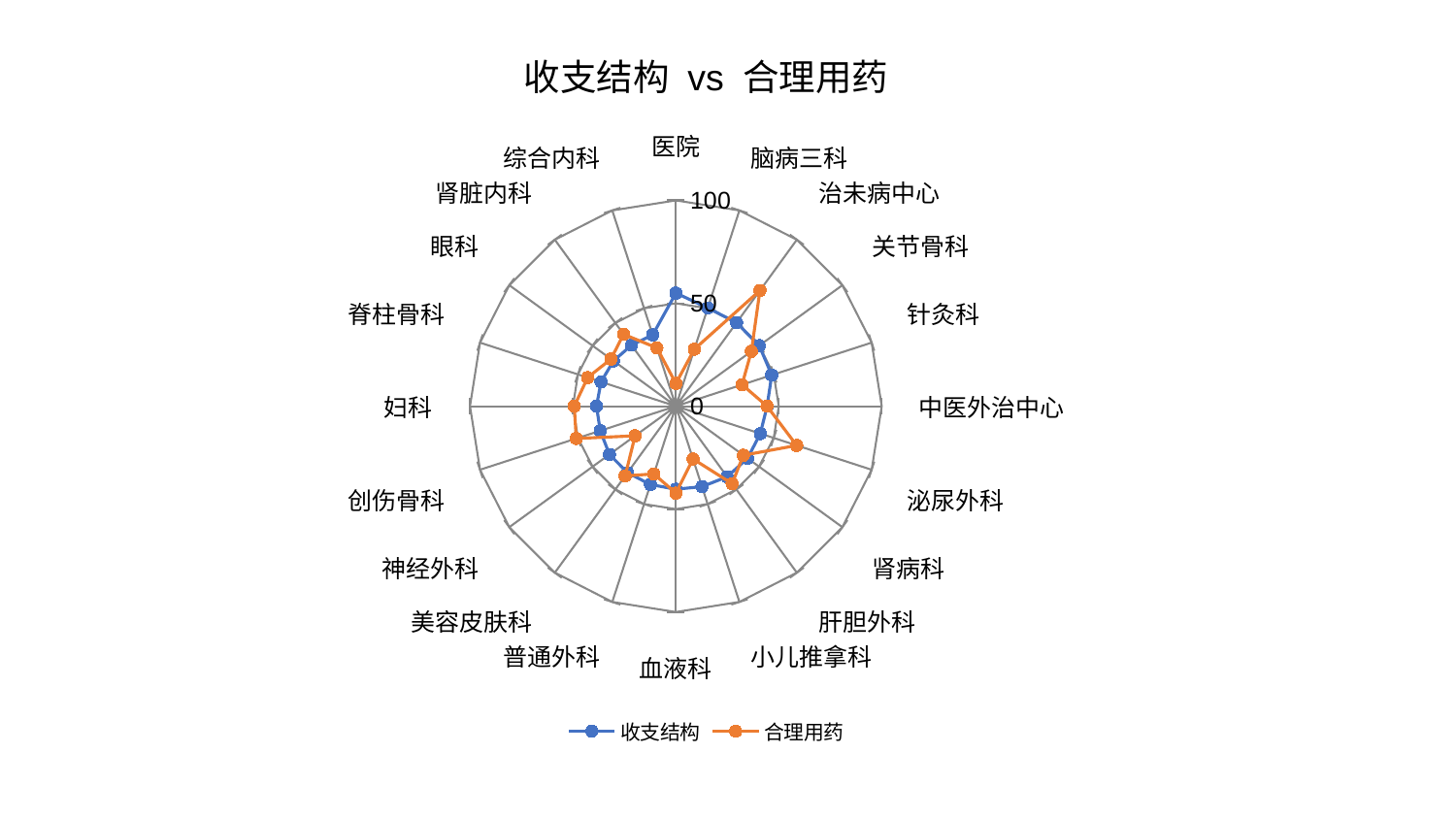

### Chart: 收支结构 vs 合理用药

| Category | 收支结构 | 合理用药 |
|---|---|---|
| 医院 | 54.95691693880128 | 11.027938135325961 |
| 脑病三科 | 50.215351961772676 | 29.14355615998769 |
| 治未病中心 | 50.194685779847056 | 69.50929557389925 |
| 关节骨科 | 50.09272656986431 | 45.36298948581414 |
| 针灸科 | 48.98117708475224 | 33.81170232672652 |
| 中医外治中心 | 44.34000276992137 | 44.313178137294955 |
| 泌尿外科 | 43.17385954096317 | 61.71528149438109 |
| 肾病科 | 43.06097378745656 | 40.57128136160143 |
| 肝胆外科 | 42.41040369024168 | 46.53625529340561 |
| 小儿推拿科 | 41.113942013215905 | 26.970358992780266 |
| 血液科 | 40.36716182180111 | 42.27654860758671 |
| 普通外科 | 40.0156189112402 | 34.60899505156583 |
| 美容皮肤科 | 39.94106802908416 | 41.90292481113024 |
| 神经外科 | 39.881705884906665 | 24.48783700595853 |
| 创伤骨科 | 38.63435202880307 | 50.8481075274156 |
| 妇科 | 38.54295230049725 | 49.341166689828285 |
| 脊柱骨科 | 38.20355018248385 | 45.04794078851728 |
| 眼科 | 37.45709786176734 | 38.974654443580945 |
| 肾脏内科 | 36.658090339310135 | 43.20415274261157 |
| 综合内科 | 36.42999441454717 | 29.795999357379774 |
72